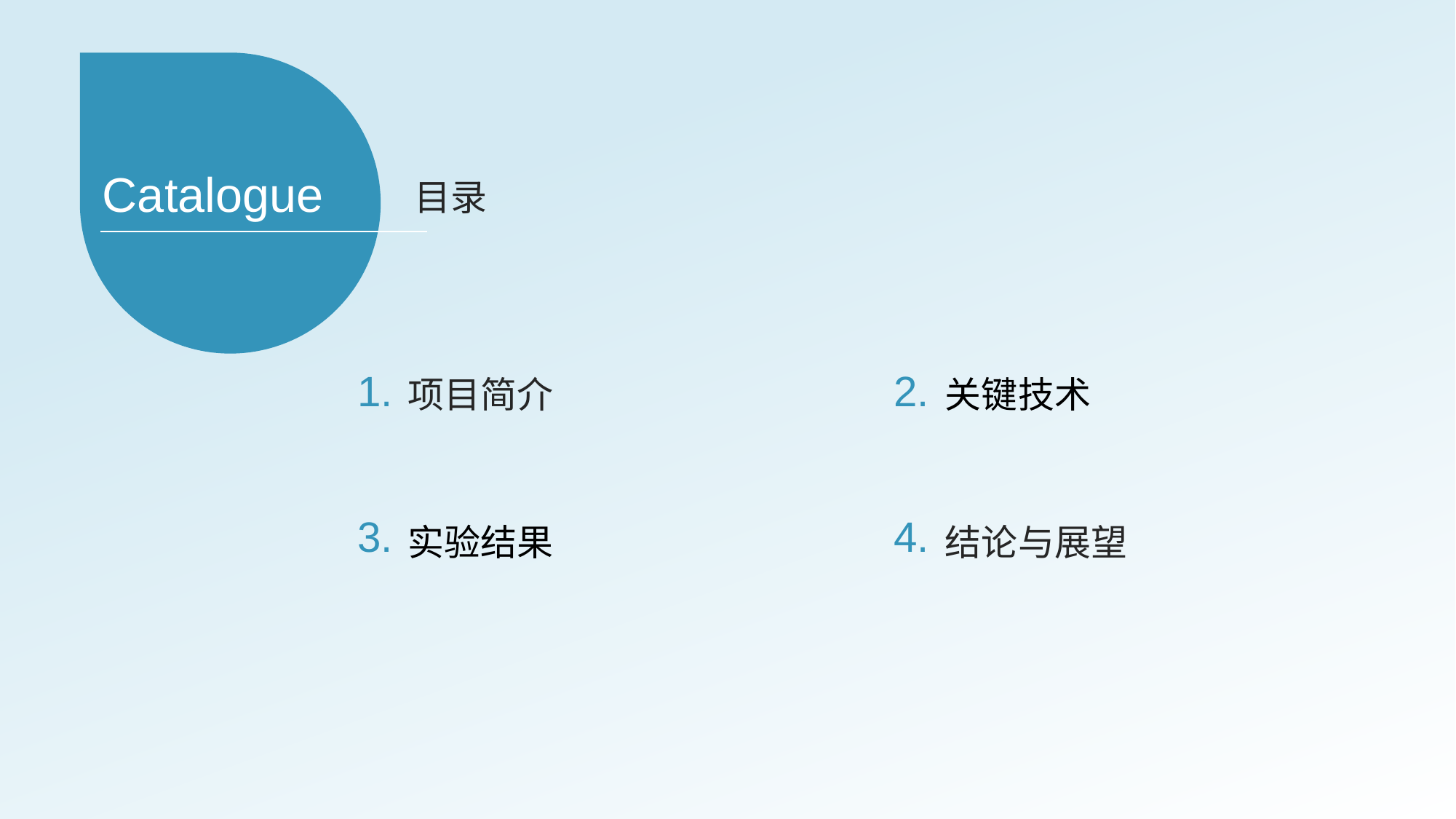

Catalogue
目录
项目简介
关键技术
1.
2.
3.
4.
实验结果
结论与展望